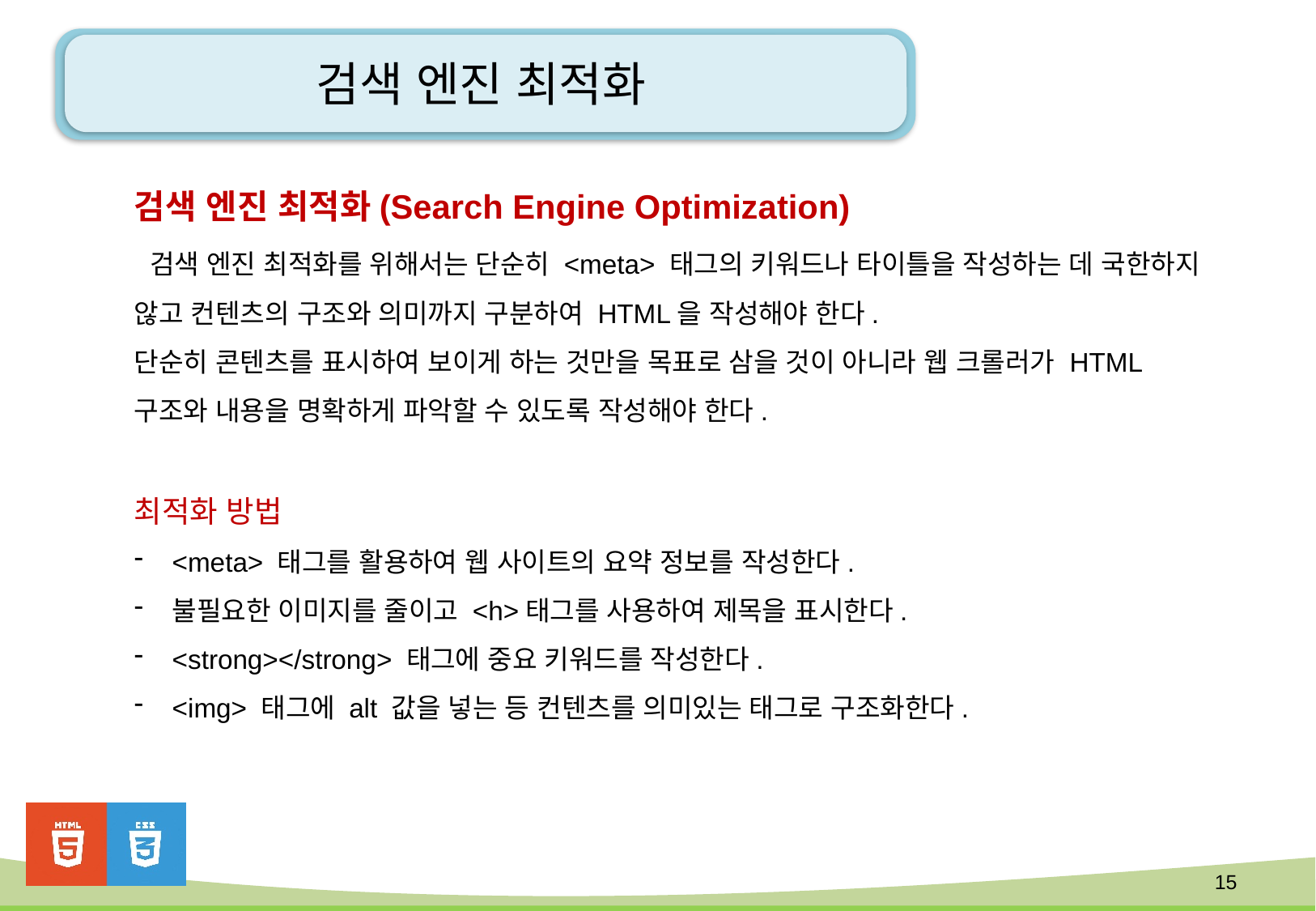

# 검색 엔진 최적화
검색 엔진 최적화(Search Engine Optimization)
 검색 엔진 최적화를 위해서는 단순히 <meta> 태그의 키워드나 타이틀을 작성하는 데 국한하지 않고 컨텐츠의 구조와 의미까지 구분하여 HTML을 작성해야 한다.
단순히 콘텐츠를 표시하여 보이게 하는 것만을 목표로 삼을 것이 아니라 웹 크롤러가 HTML 구조와 내용을 명확하게 파악할 수 있도록 작성해야 한다.

최적화 방법
<meta> 태그를 활용하여 웹 사이트의 요약 정보를 작성한다.
불필요한 이미지를 줄이고 <h>태그를 사용하여 제목을 표시한다.
<strong></strong> 태그에 중요 키워드를 작성한다.
<img> 태그에 alt 값을 넣는 등 컨텐츠를 의미있는 태그로 구조화한다.
15